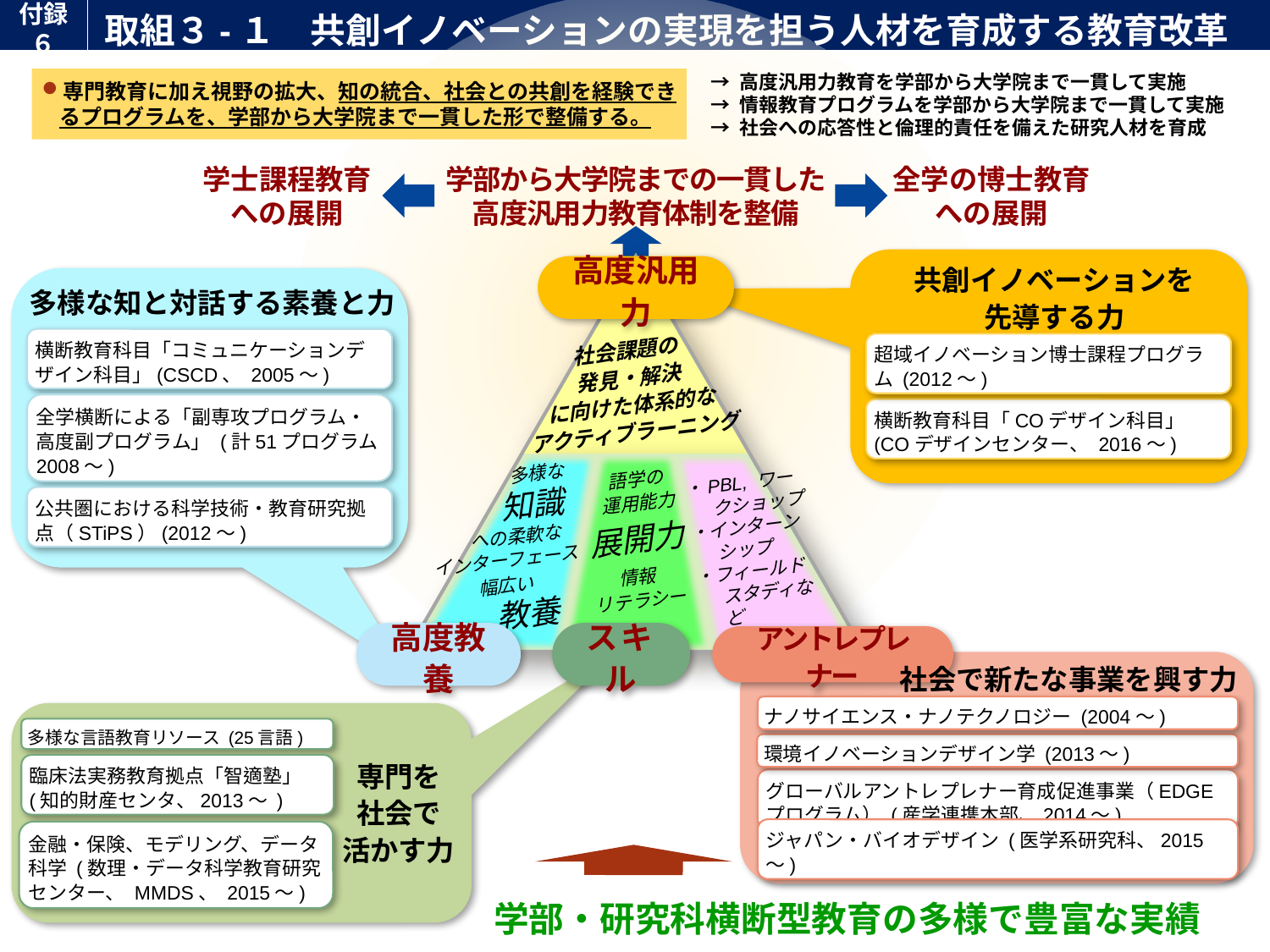

付録６
# 取組３-１　共創イノベーションの実現を担う人材を育成する教育改革
専門教育に加え視野の拡大、知の統合、社会との共創を経験できるプログラムを、学部から大学院まで一貫した形で整備する。
→ 高度汎用力教育を学部から大学院まで一貫して実施
→ 情報教育プログラムを学部から大学院まで一貫して実施
→ 社会への応答性と倫理的責任を備えた研究人材を育成
学士課程教育
への展開
全学の博士教育
への展開
学部から大学院までの一貫した
高度汎用力教育体制を整備

共創イノベーションを
先導する力
高度汎用力

社会課題の
発見・解決
に向けた体系的な
アクティブラーニング

語学の
運用能力
                   多様な
        知識
     への柔軟な
インターフェース
・PBL, ワークショップ
・インターンシップ
・フィールドスタディなど
展開力
情報
リテラシー
幅広い
    教養

多様な知と対話する素養と力
横断教育科目「コミュニケーションデザイン科目」(CSCD、 2005～)
超域イノベーション博士課程プログラム (2012～)
全学横断による「副専攻プログラム・高度副プログラム」 (計51プログラム2008～)
横断教育科目「COデザイン科目」(COデザインセンター、 2016～)
公共圏における科学技術・教育研究拠点（STiPS）(2012～)
高度教養
スキル
アントレプレナー
社会で新たな事業を興す力

ナノサイエンス・ナノテクノロジー (2004～)

多様な言語教育リソース (25言語)
環境イノベーションデザイン学 (2013～)
専門を
社会で
活かす力
臨床法実務教育拠点「智適塾」 (知的財産センタ、2013～ )
グローバルアントレプレナー育成促進事業（EDGEプログラム） (産学連携本部、2014～)
金融・保険、モデリング、データ科学 (数理・データ科学教育研究センター、 MMDS、 2015～)
ジャパン・バイオデザイン (医学系研究科、2015～)

学部・研究科横断型教育の多様で豊富な実績